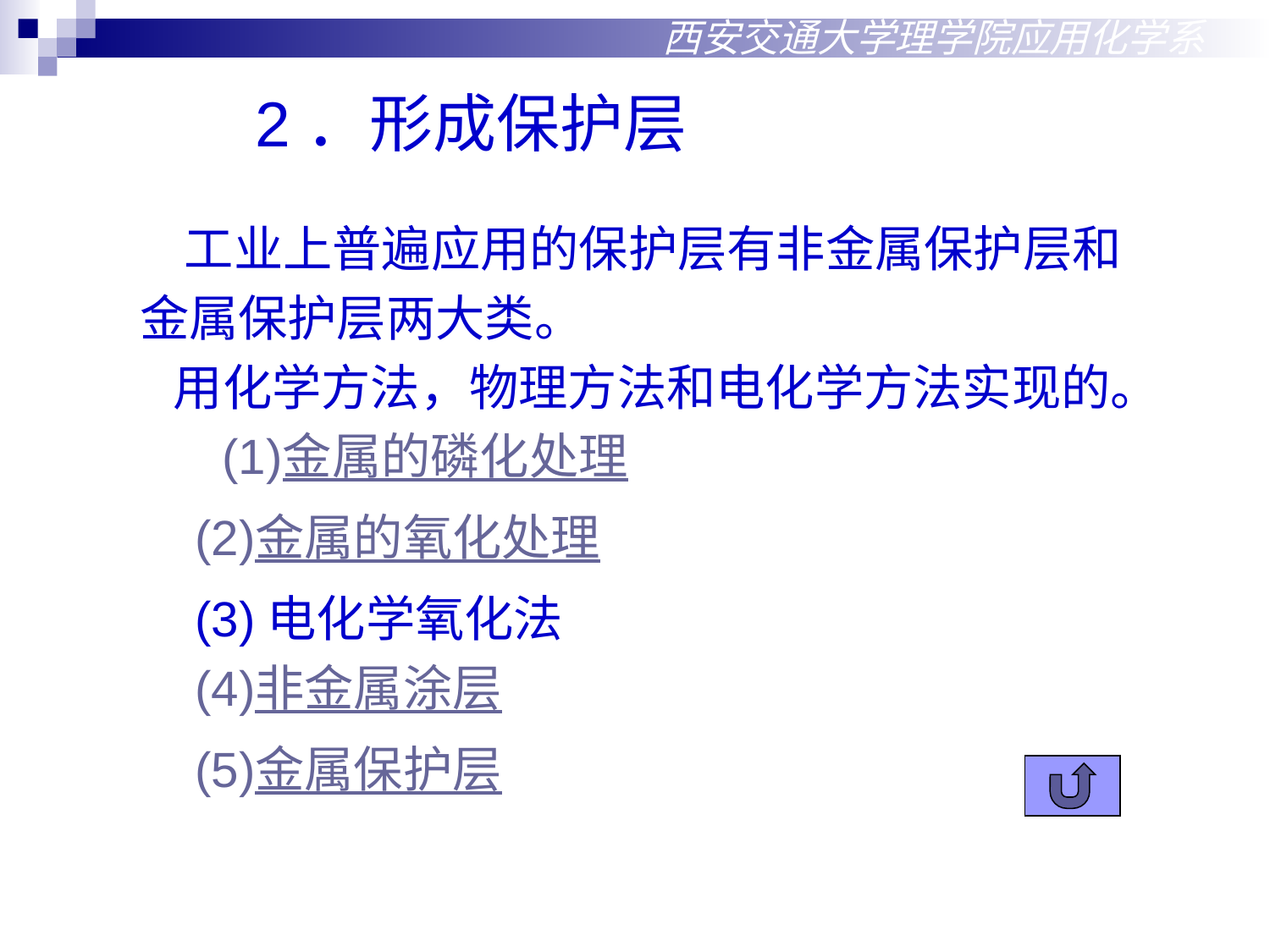

西安交通大学理学院应用化学系
2．形成保护层
   工业上普遍应用的保护层有非金属保护层和
金属保护层两大类。
  用化学方法，物理方法和电化学方法实现的。
      (1)金属的磷化处理
    (2)金属的氧化处理
    (3)电化学氧化法
    (4)非金属涂层
    (5)金属保护层